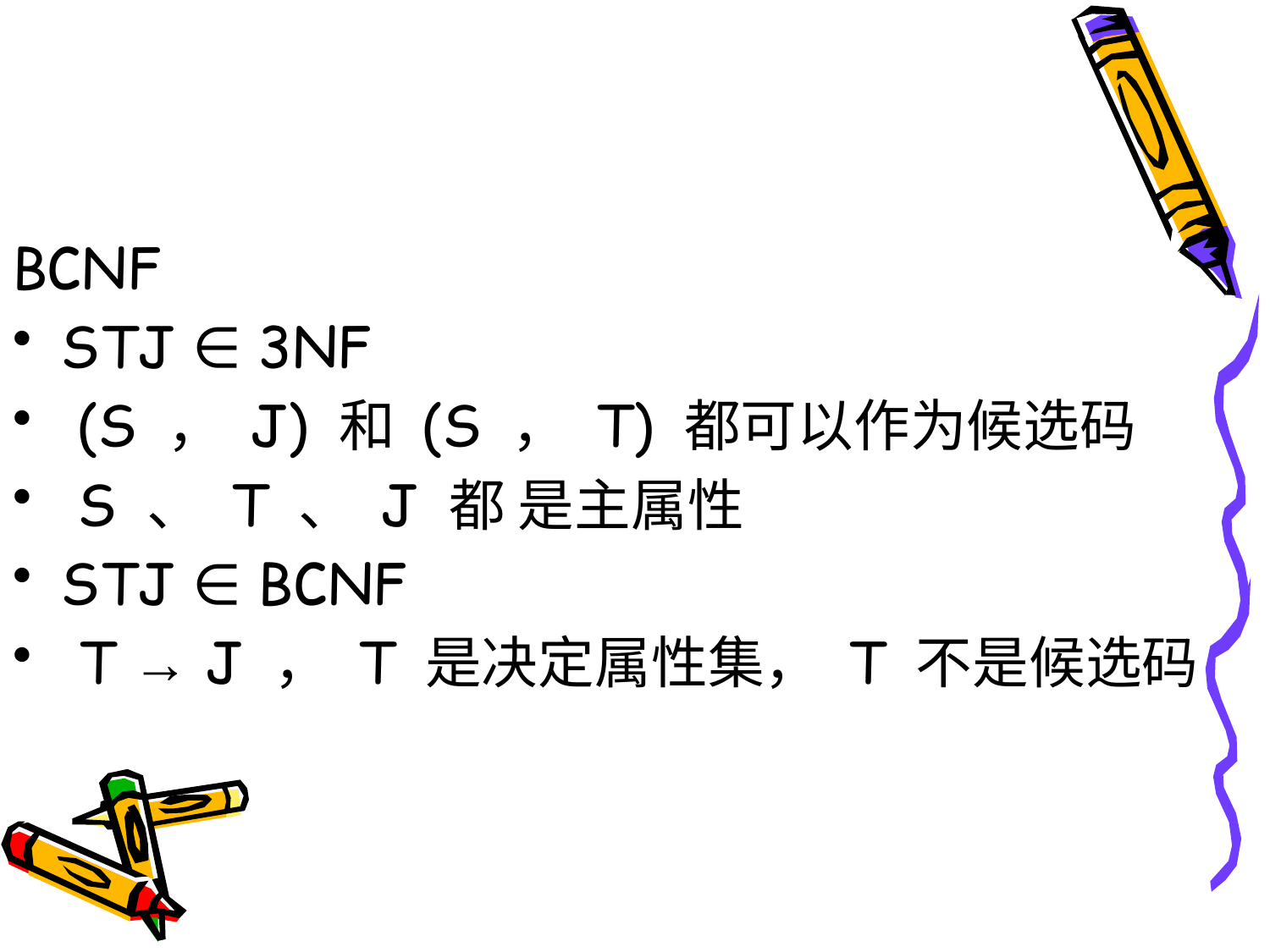

#
BCNF
STJ ∈ 3NF
 (S ， J) 和 (S ， T) 都可以作为候选码
 S 、 T 、 J 都 是主属性
STJ ∈ BCNF
 T → J ， T 是决定属性集， T 不是候选码